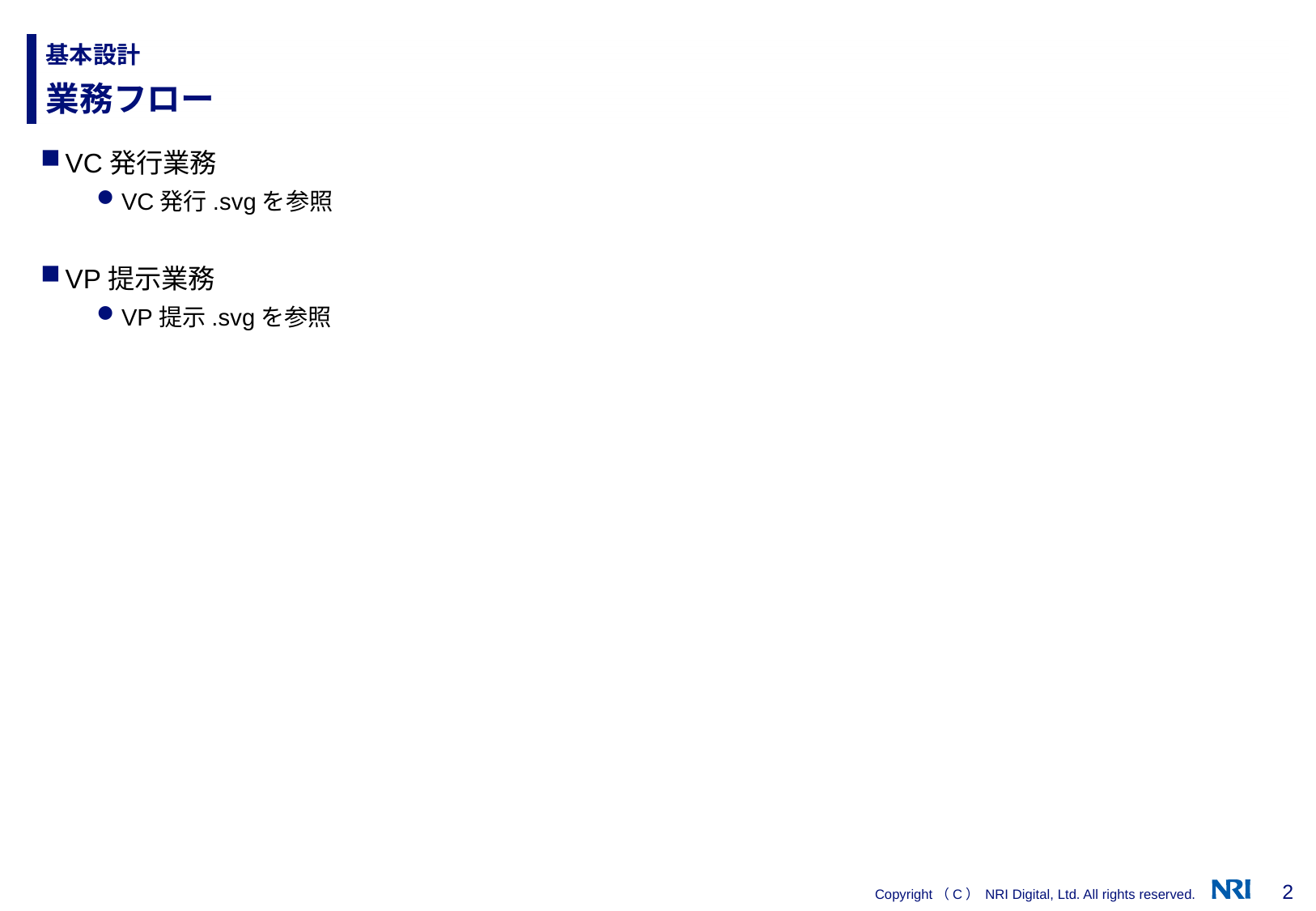

# 基本設計
業務フロー
VC発行業務
VC発行.svgを参照

VP提示業務
VP提示.svgを参照